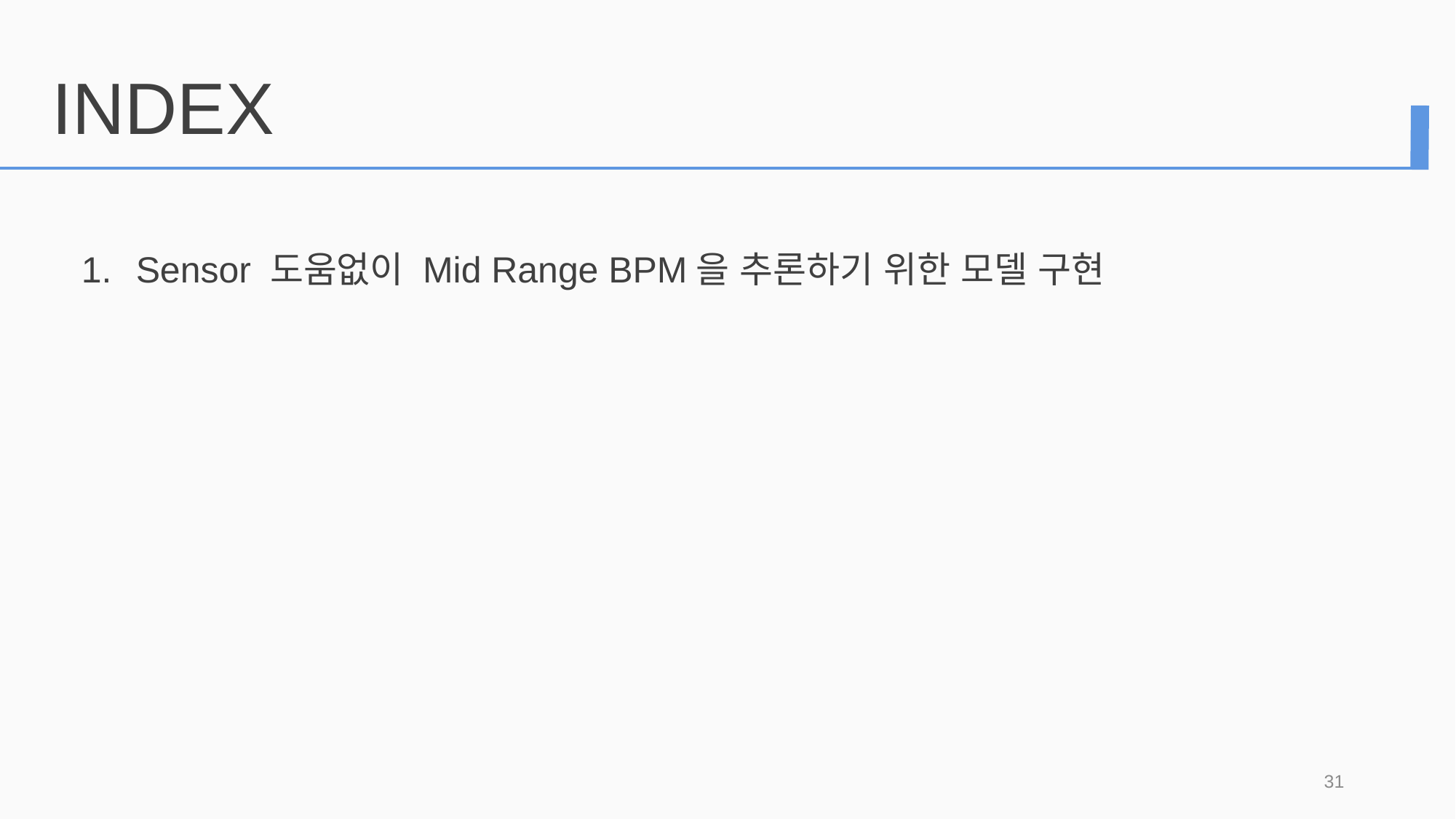

INDEX
Sensor 도움없이 Mid Range BPM을 추론하기 위한 모델 구현
31